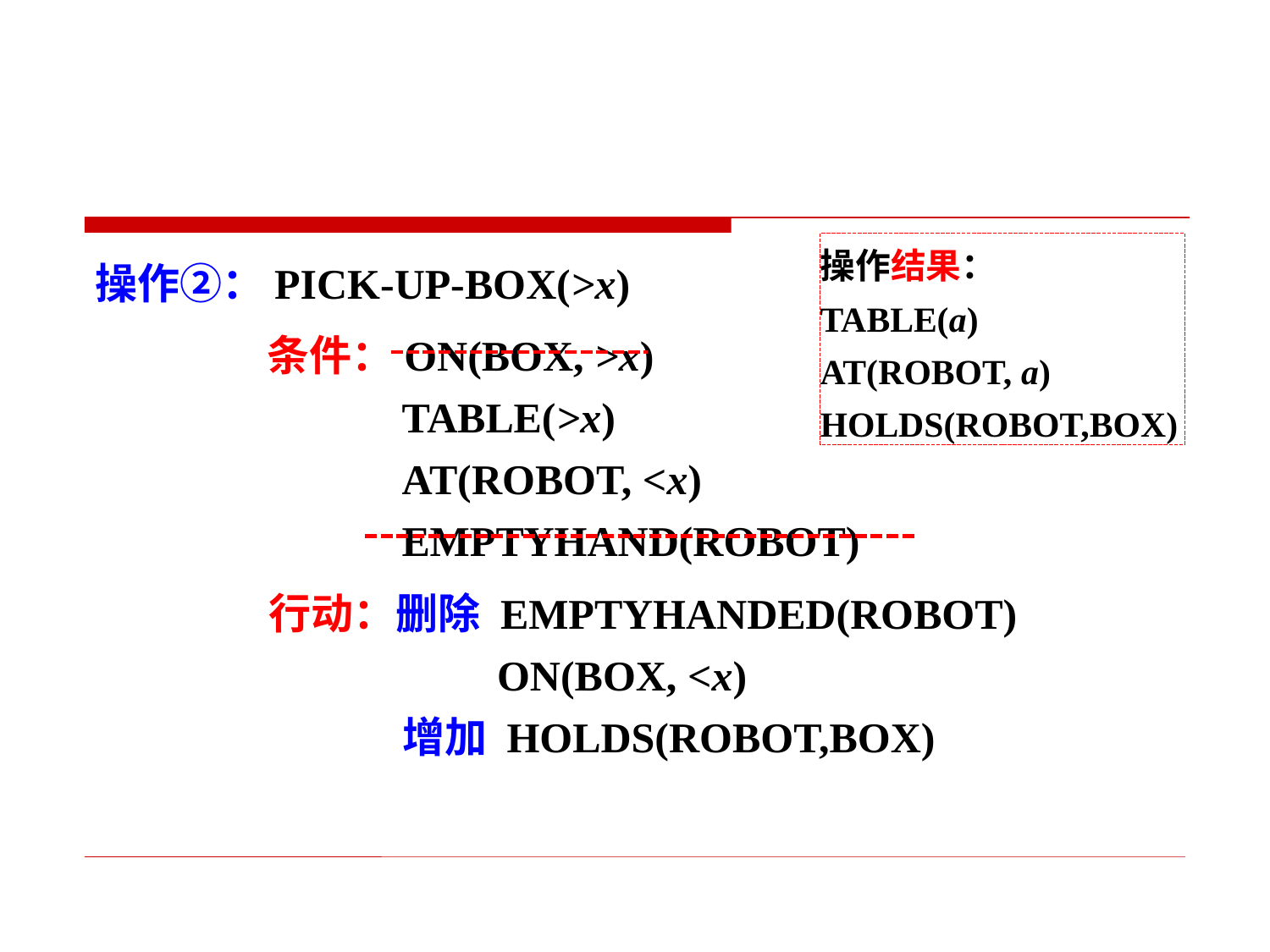

操作结果：
TABLE(a)
AT(ROBOT, a)
HOLDS(ROBOT,BOX)
操作②：PICK-UP-BOX(>x)
                 条件：ON(BOX, >x)
                             TABLE(>x)
                     AT(ROBOT, <x)
                     EMPTYHAND(ROBOT)
               行动：删除 EMPTYHANDED(ROBOT)
                                    ON(BOX, <x)
                             增加 HOLDS(ROBOT,BOX)